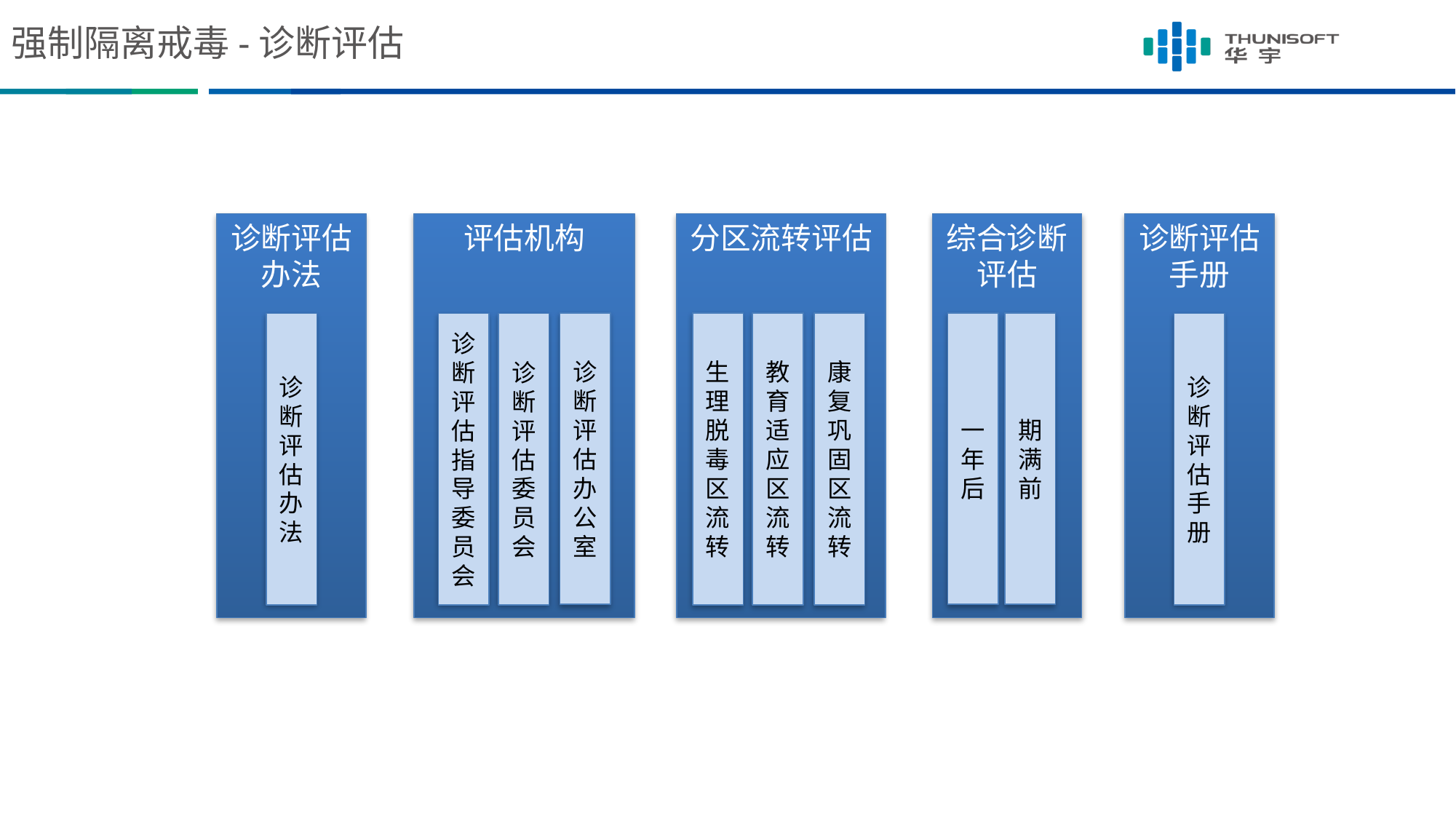

# 强制隔离戒毒-诊断评估
诊断评估办法
评估机构
分区流转评估
综合诊断评估
诊断评估手册
一年后
期满前
诊断评估办公室
生理脱毒区流转
教育适应区流转
康复巩固区流转
诊断评估办法
诊断评估指导委员会
诊断评估委员会
诊断评估手册

102